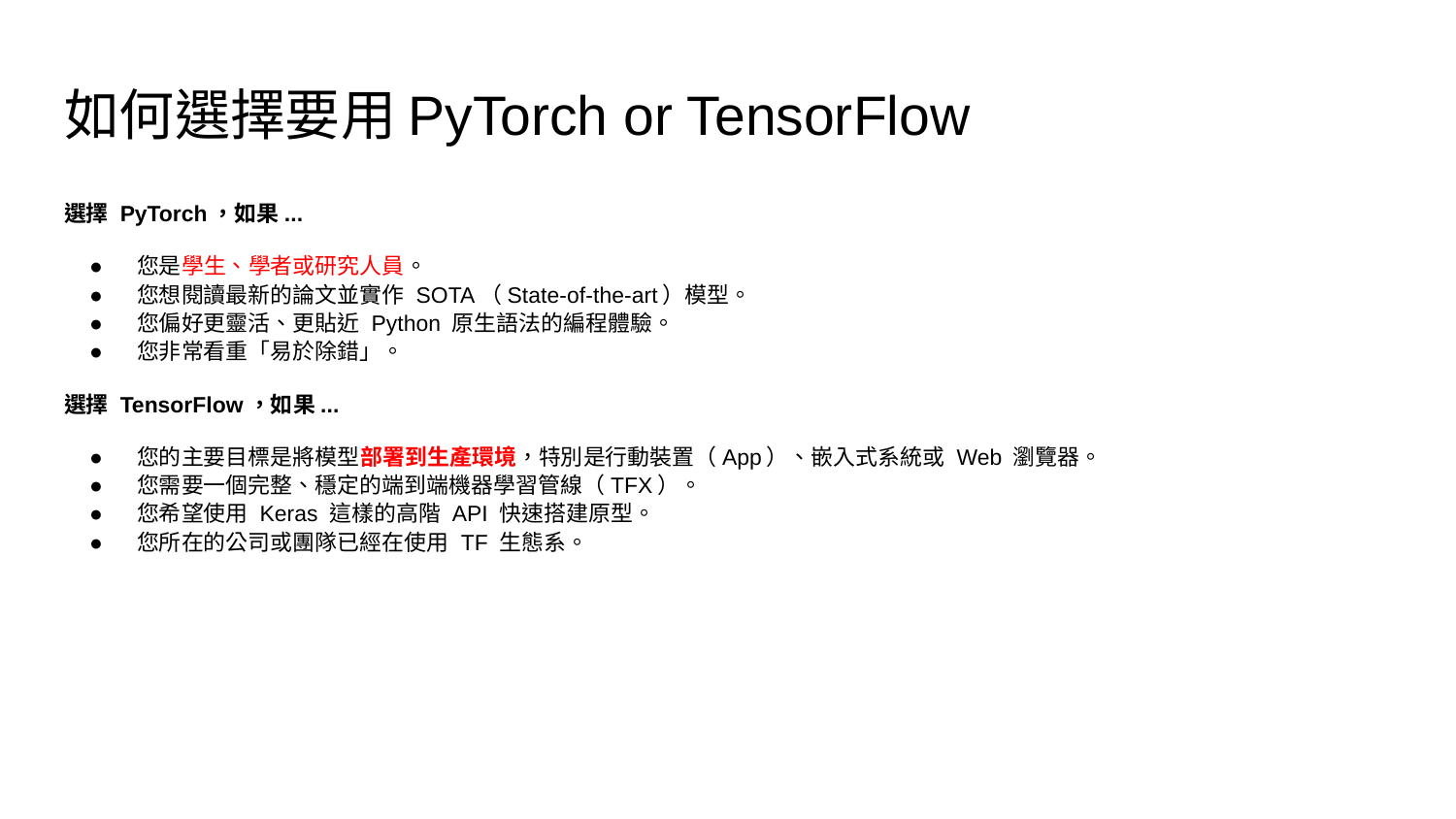

# 如何選擇要用PyTorch or TensorFlow
選擇 PyTorch，如果...
您是學生、學者或研究人員。
您想閱讀最新的論文並實作 SOTA（State-of-the-art）模型。
您偏好更靈活、更貼近 Python 原生語法的編程體驗。
您非常看重「易於除錯」。
選擇 TensorFlow，如果...
您的主要目標是將模型部署到生產環境，特別是行動裝置（App）、嵌入式系統或 Web 瀏覽器。
您需要一個完整、穩定的端到端機器學習管線（TFX）。
您希望使用 Keras 這樣的高階 API 快速搭建原型。
您所在的公司或團隊已經在使用 TF 生態系。